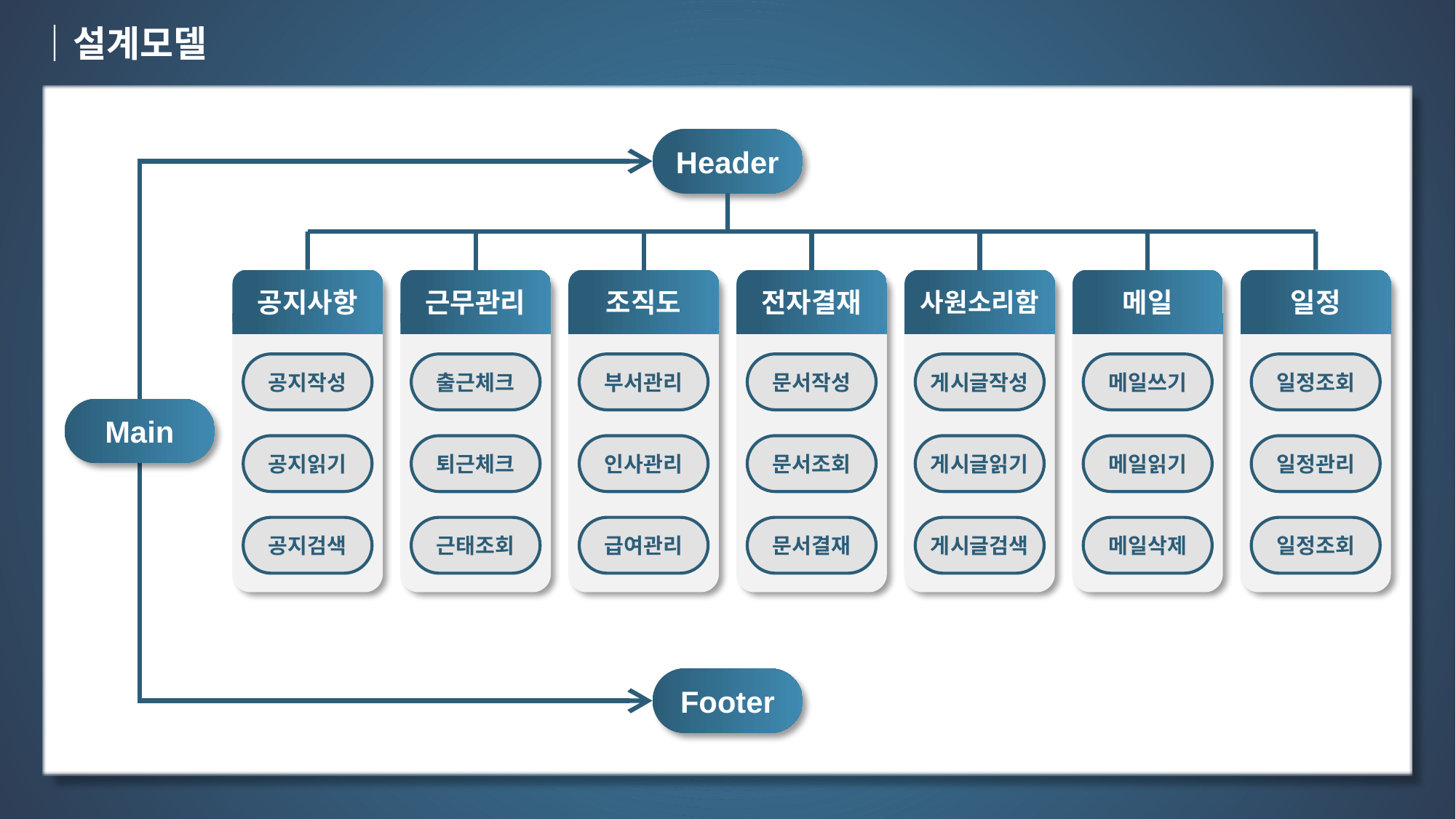

｜설계모델

Header

공지사항

공지작성
공지읽기
공지검색

근무관리

출근체크
퇴근체크
근태조회

조직도

부서관리
인사관리
급여관리

전자결재

문서작성
문서조회
문서결재

사원소리함

게시글작성
게시글읽기
게시글검색

메일

메일쓰기
메일읽기
메일삭제
일정

일정조회
일정관리
일정조회
Main
Footer